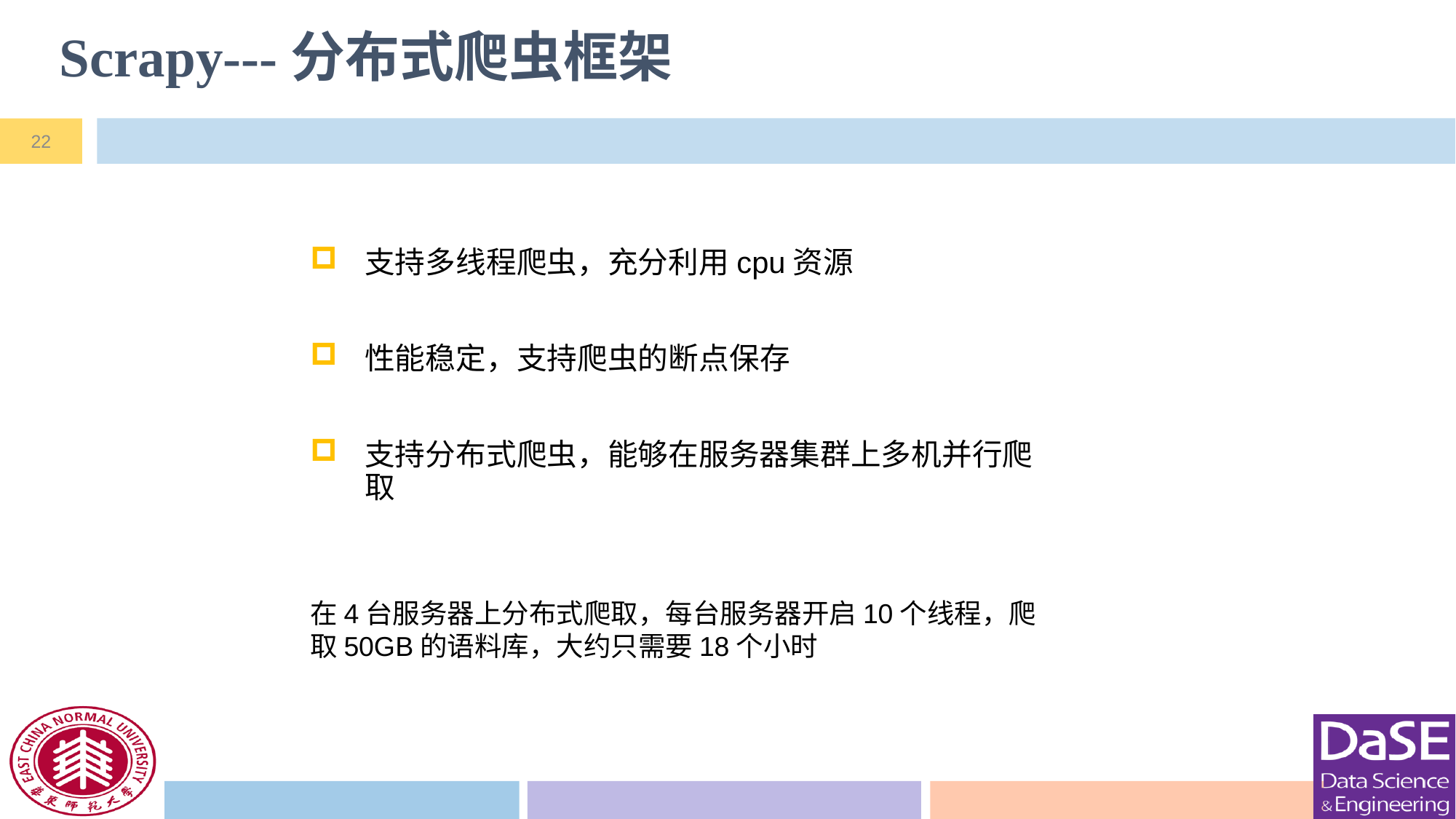

# Scrapy---分布式爬虫框架
22
支持多线程爬虫，充分利用cpu资源

性能稳定，支持爬虫的断点保存

支持分布式爬虫，能够在服务器集群上多机并行爬取
在4台服务器上分布式爬取，每台服务器开启10个线程，爬取50GB的语料库，大约只需要18个小时